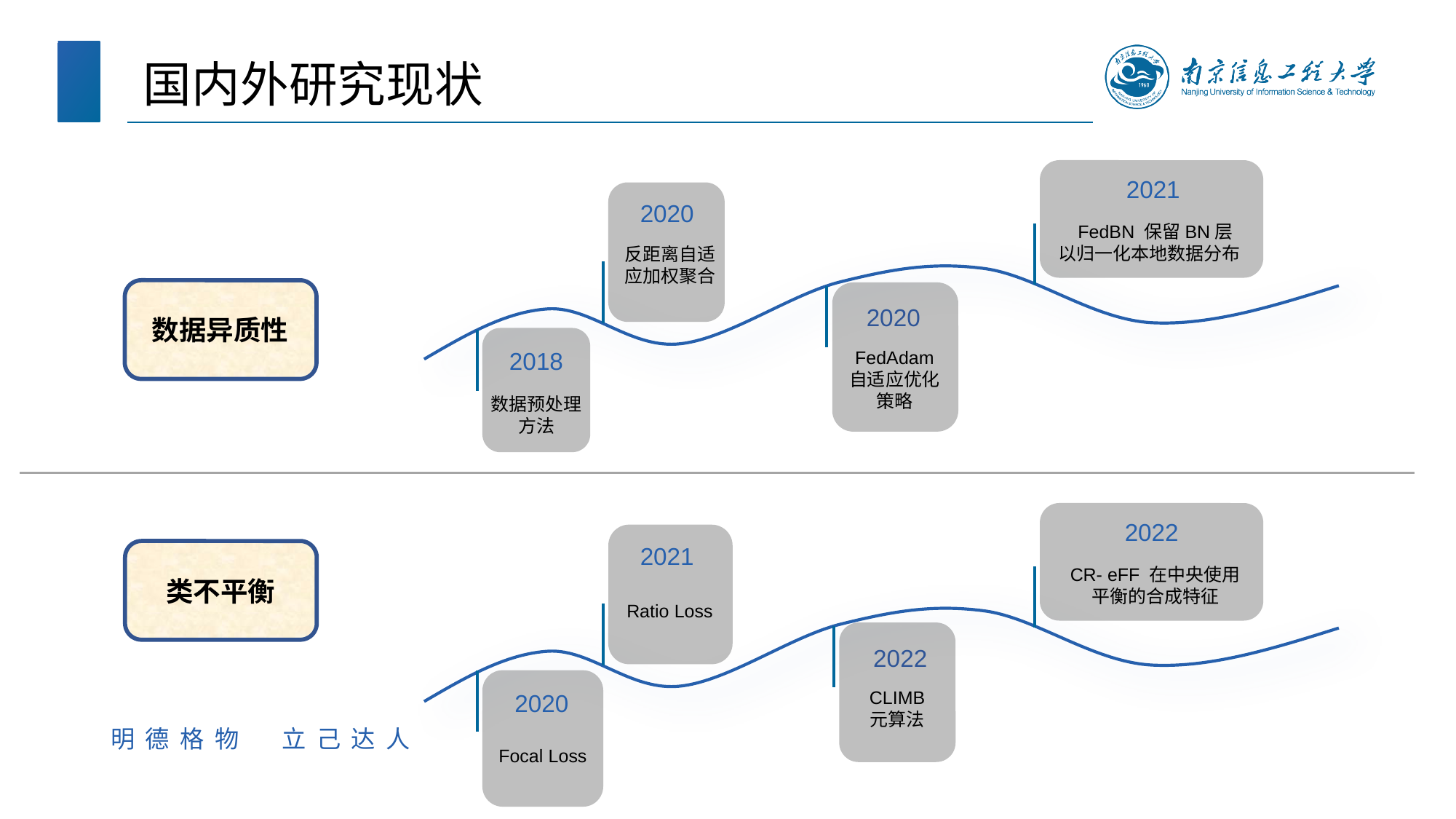

国内外研究现状

2021
FedBN 保留BN层
以归一化本地数据分布

2020
反距离自适应加权聚合

2020
FedAdam 自适应优化
策略

2018
数据预处理
方法

数据异质性

2022
CR- eFF 在中央使用
平衡的合成特征

2021
Ratio Loss

2022
CLIMB
元算法

2020
Focal Loss

类不平衡